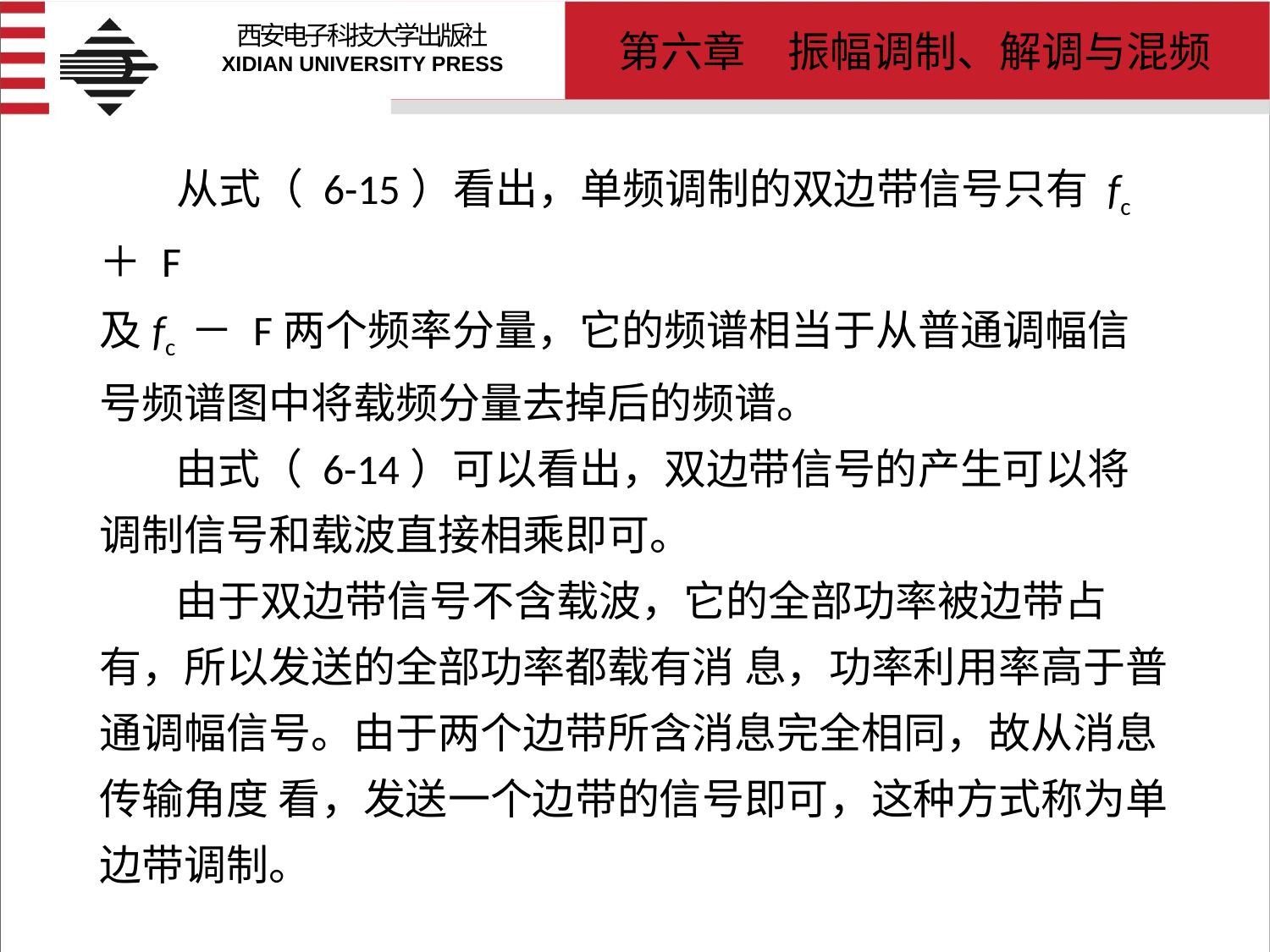

# 从式（ 6-15）看出，单频调制的双边带信号只有 fc＋ F 及fc － F两个频率分量，它的频谱相当于从普通调幅信号频谱图中将载频分量去掉后的频谱。 由式（ 6-14）可以看出，双边带信号的产生可以将调制信号和载波直接相乘即可。 由于双边带信号不含载波，它的全部功率被边带占有，所以发送的全部功率都载有消 息，功率利用率高于普通调幅信号。由于两个边带所含消息完全相同，故从消息传输角度 看，发送一个边带的信号即可，这种方式称为单边带调制。